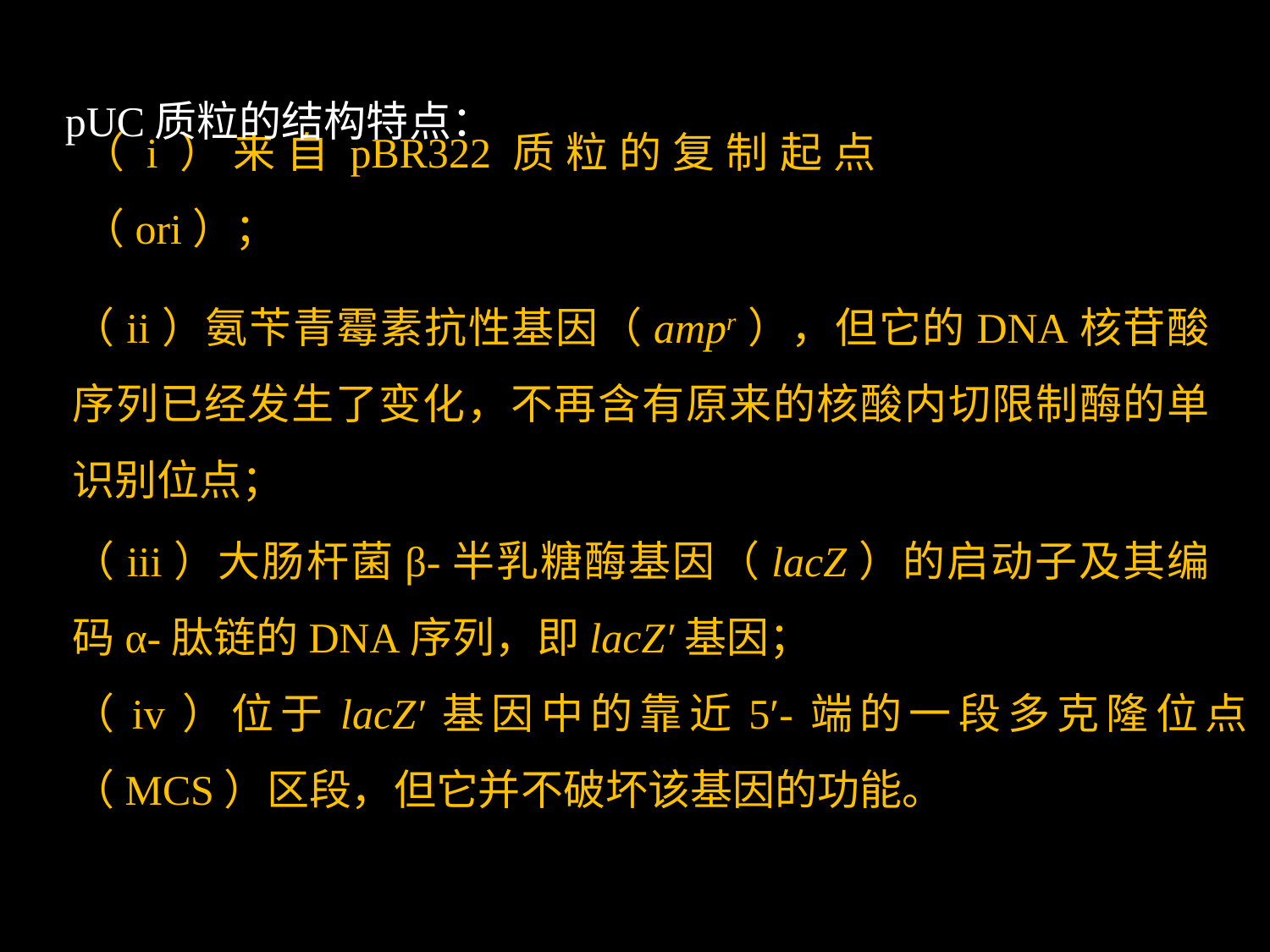

pUC质粒的结构特点：
（i）来自pBR322质粒的复制起点（ori）；
（ii）氨苄青霉素抗性基因（ampr），但它的DNA核苷酸序列已经发生了变化，不再含有原来的核酸内切限制酶的单识别位点；
（iii）大肠杆菌β-半乳糖酶基因（lacZ）的启动子及其编码α-肽链的DNA序列，即lacZ′基因；
（iv）位于lacZ′基因中的靠近5′-端的一段多克隆位点（MCS）区段，但它并不破坏该基因的功能。